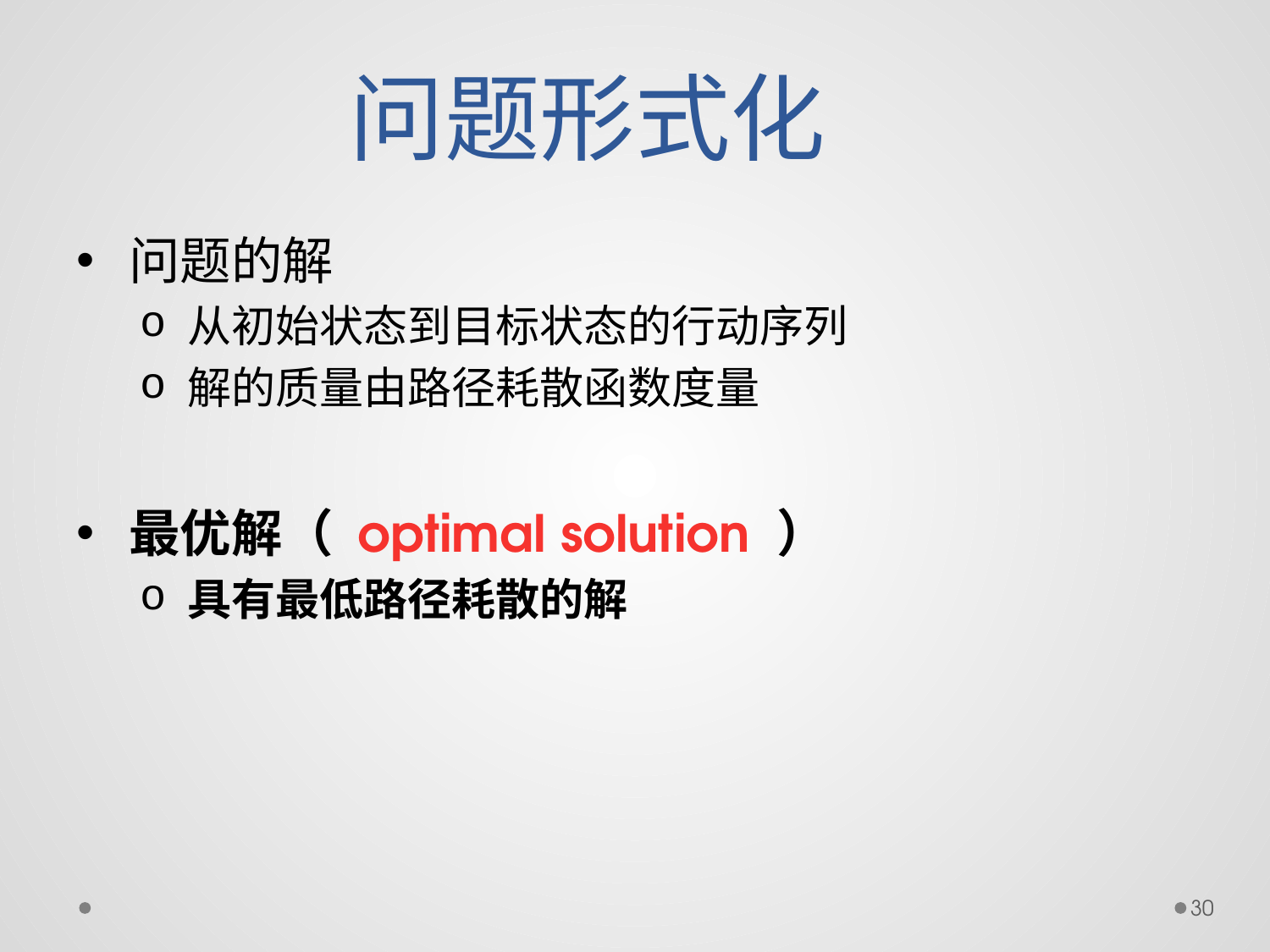

# 问题形式化
问题的解
从初始状态到目标状态的行动序列
解的质量由路径耗散函数度量

最优解（ optimal solution ）
具有最低路径耗散的解
30